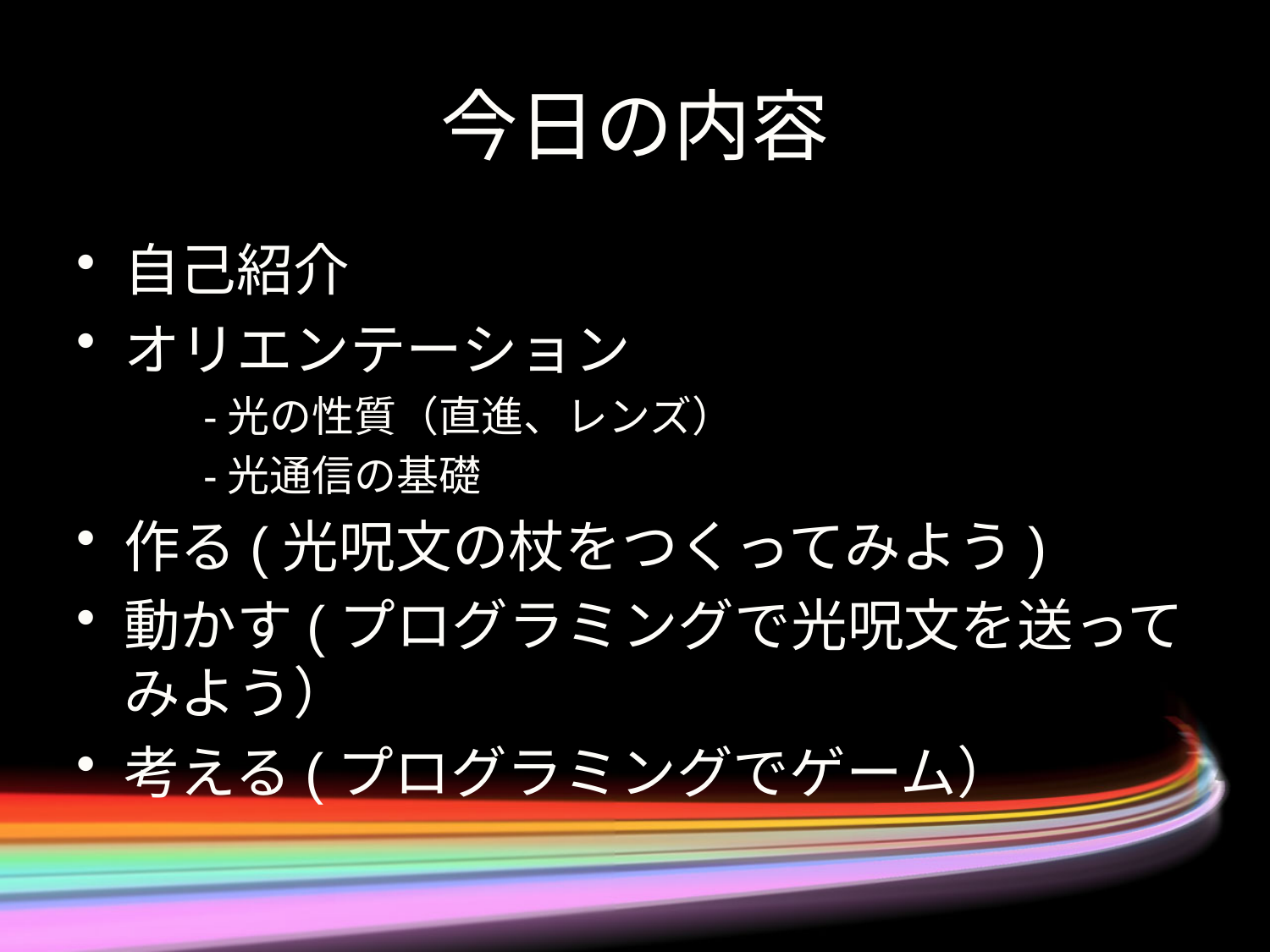

# 今日の内容
自己紹介
オリエンテーション
	-光の性質（直進、レンズ）
	-光通信の基礎
作る(光呪文の杖をつくってみよう)
動かす(プログラミングで光呪文を送ってみよう）
考える(プログラミングでゲーム）